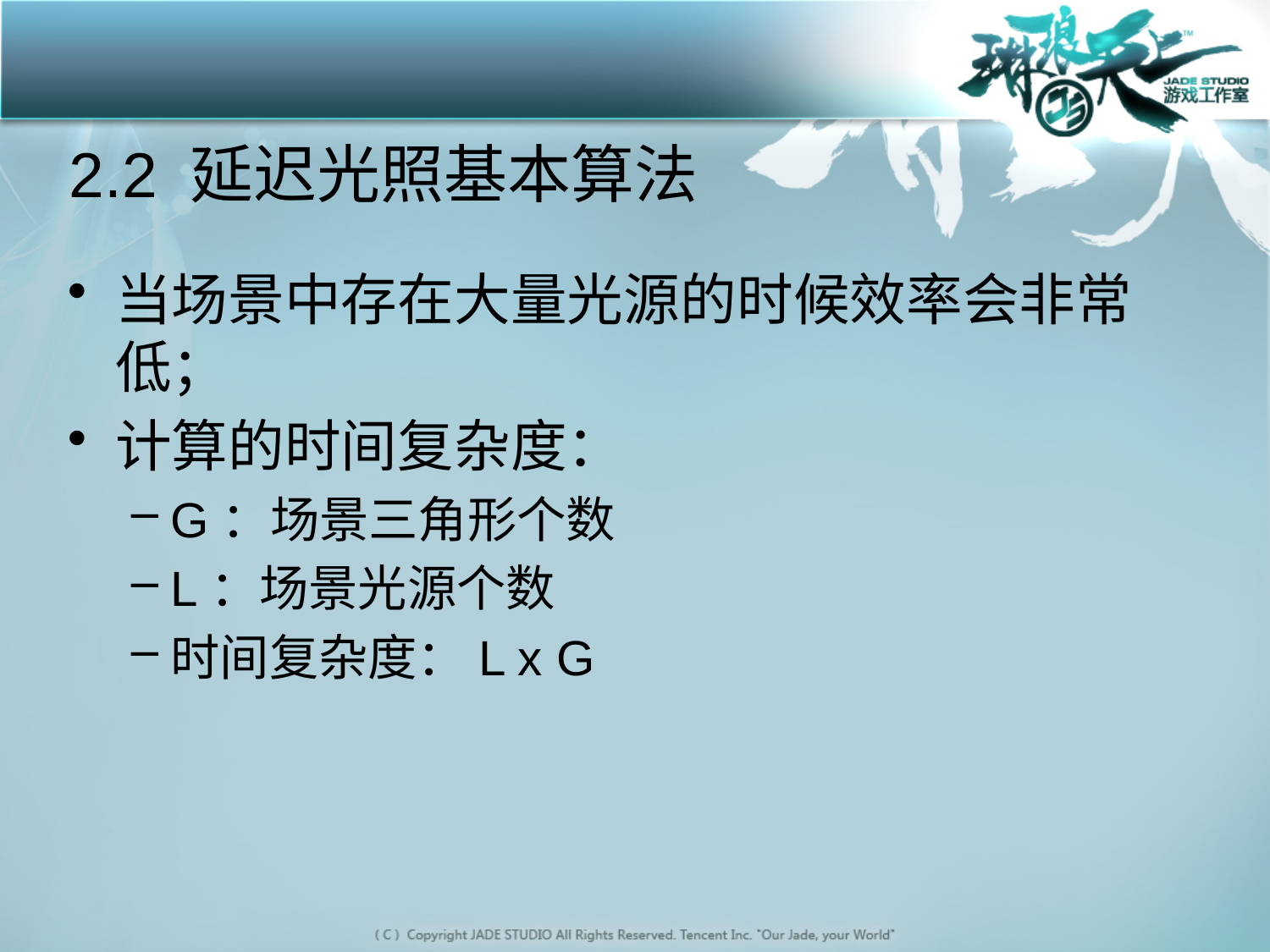

# 2.2 延迟光照基本算法
当场景中存在大量光源的时候效率会非常低；
计算的时间复杂度：
G：场景三角形个数
L：场景光源个数
时间复杂度：L x G